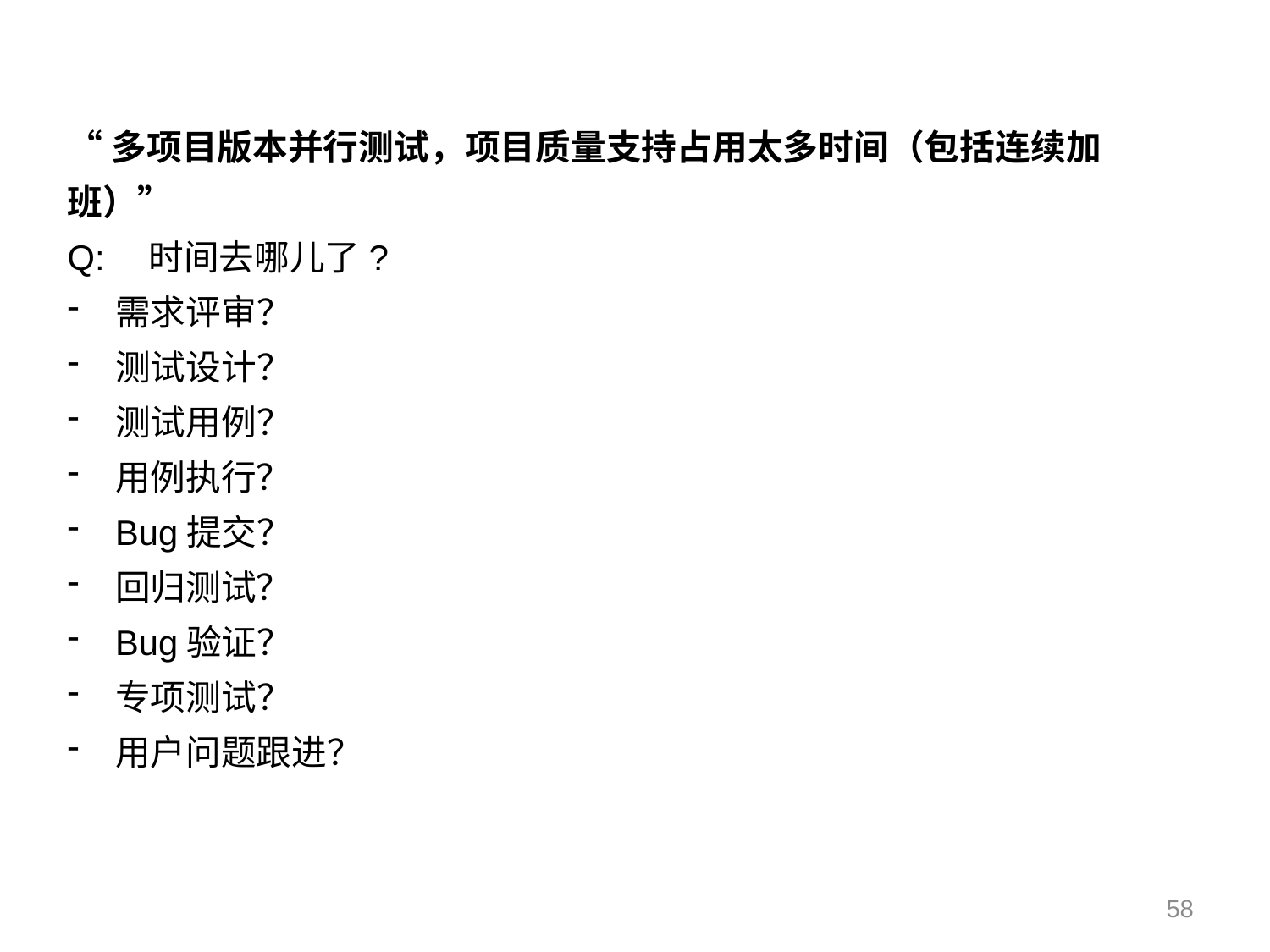

“多项目版本并行测试，项目质量支持占用太多时间（包括连续加班）”
Q:　时间去哪儿了?
需求评审？
测试设计？
测试用例？
用例执行？
Bug提交？
回归测试？
Bug验证？
专项测试？
用户问题跟进？
58